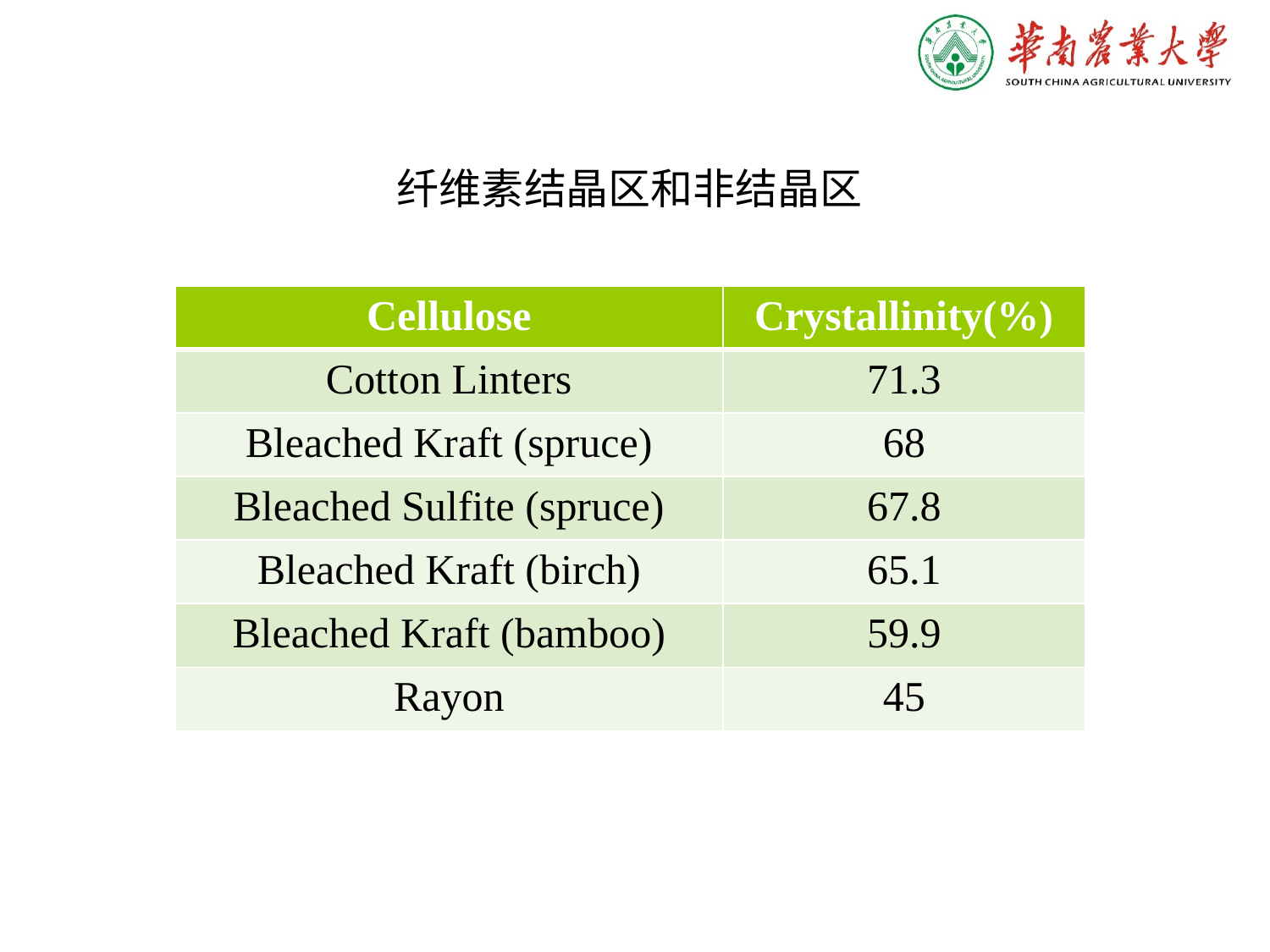

纤维素结晶区和非结晶区
| Cellulose | Crystallinity(%) |
| --- | --- |
| Cotton Linters | 71.3 |
| Bleached Kraft (spruce) | 68 |
| Bleached Sulfite (spruce) | 67.8 |
| Bleached Kraft (birch) | 65.1 |
| Bleached Kraft (bamboo) | 59.9 |
| Rayon | 45 |